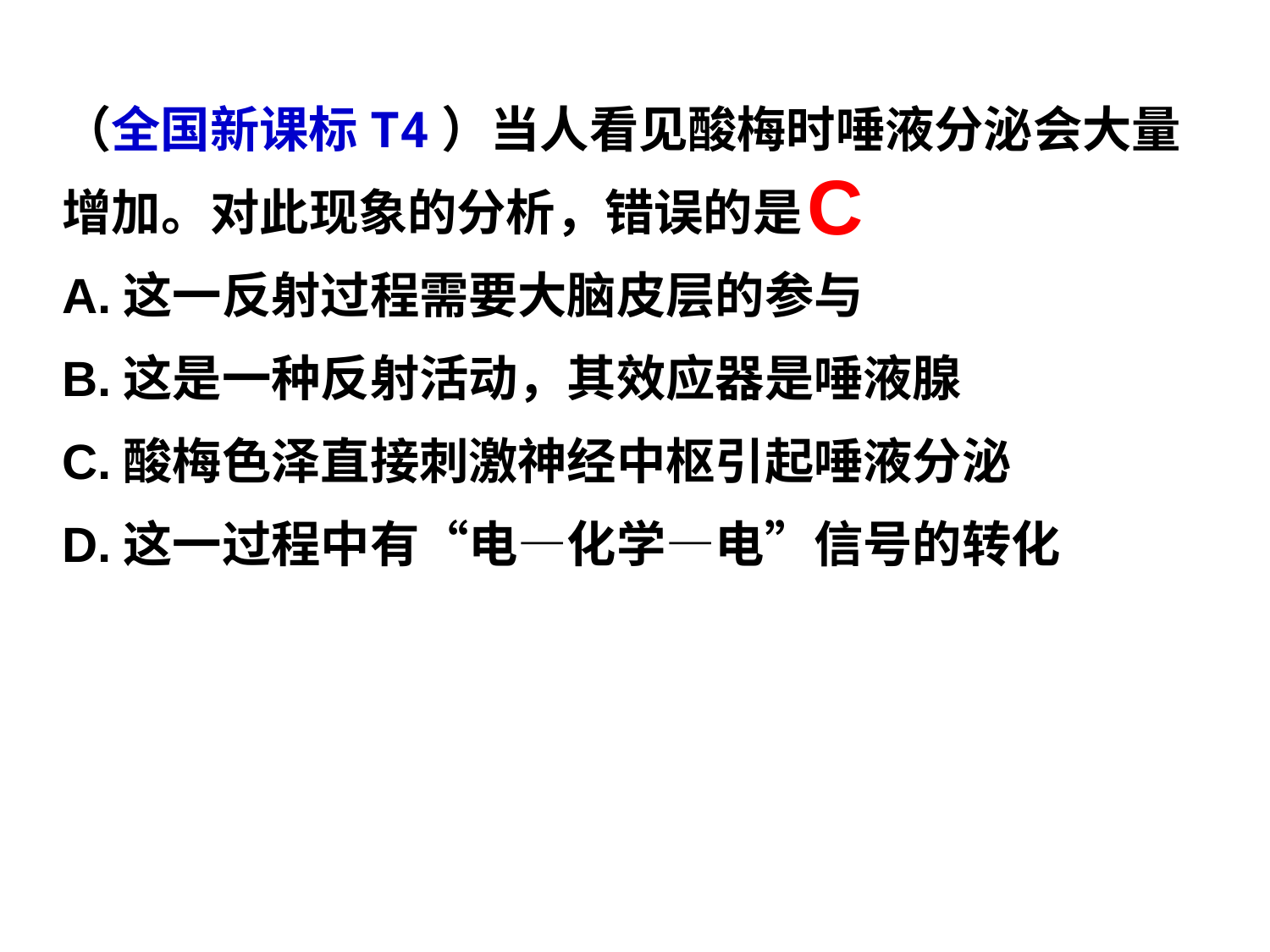

（全国新课标T4）当人看见酸梅时唾液分泌会大量增加。对此现象的分析，错误的是
A.这一反射过程需要大脑皮层的参与
B.这是一种反射活动，其效应器是唾液腺
C.酸梅色泽直接刺激神经中枢引起唾液分泌
D.这一过程中有“电—化学—电”信号的转化
C